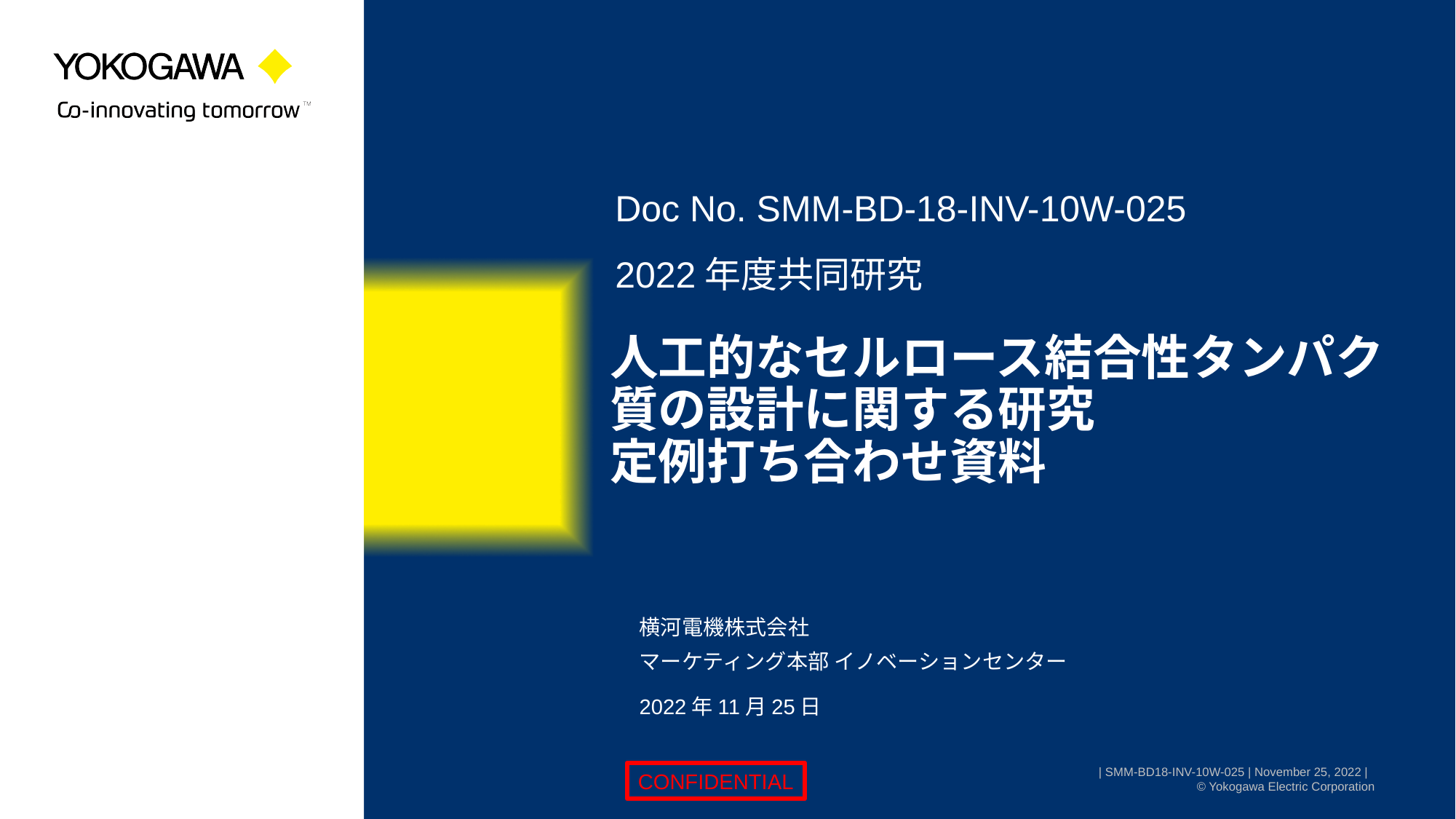

Doc No. SMM-BD-18-INV-10W-025
2022年度共同研究
# 人工的なセルロース結合性タンパク質の設計に関する研究 定例打ち合わせ資料

横河電機株式会社
マーケティング本部 イノベーションセンター
2022年11月25日